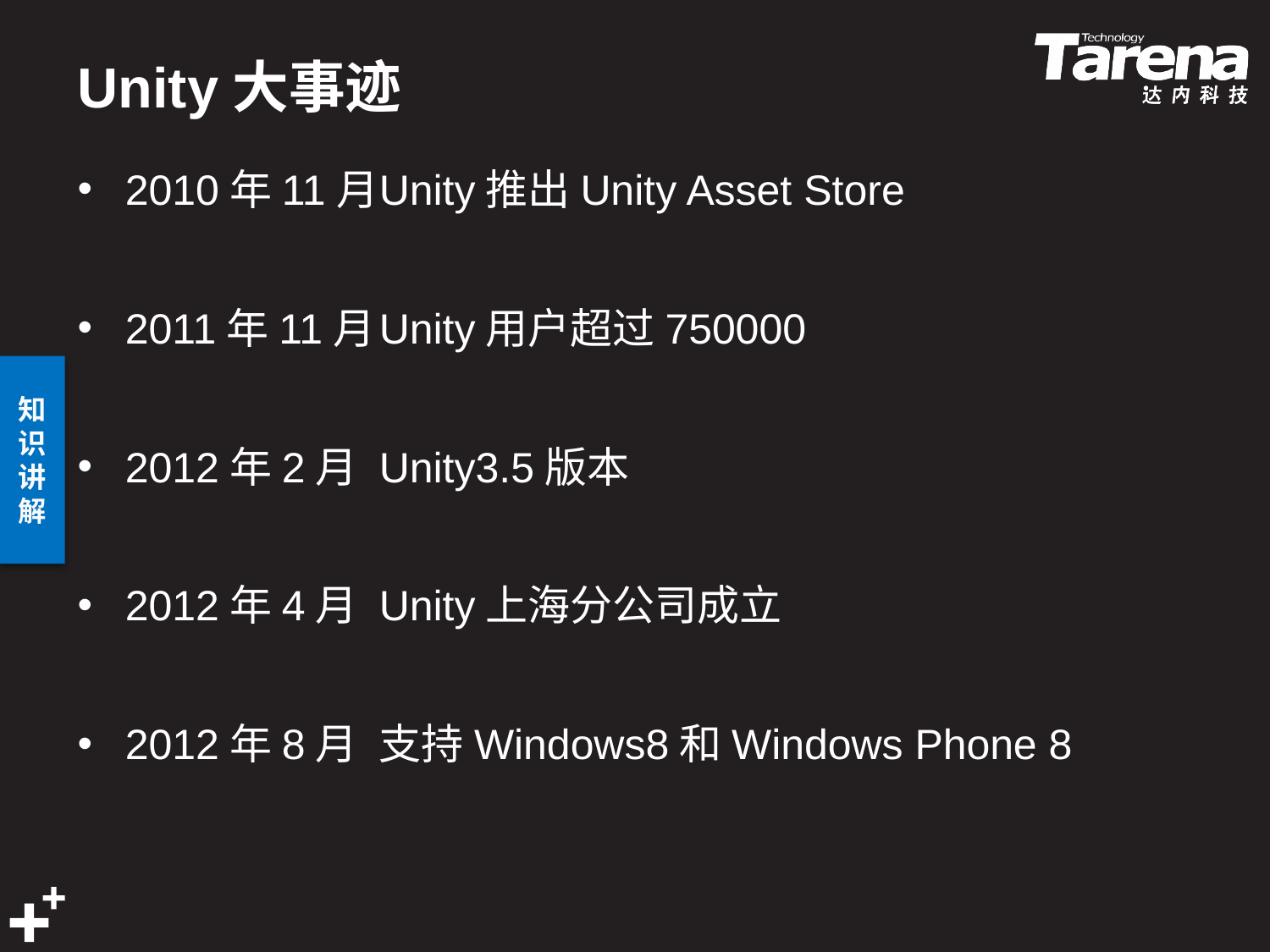

# Unity大事迹
2010年11月	Unity推出Unity Asset Store

2011年11月	Unity用户超过750000

2012年2月	Unity3.5版本

2012年4月	Unity上海分公司成立

2012年8月	支持Windows8和Windows Phone 8